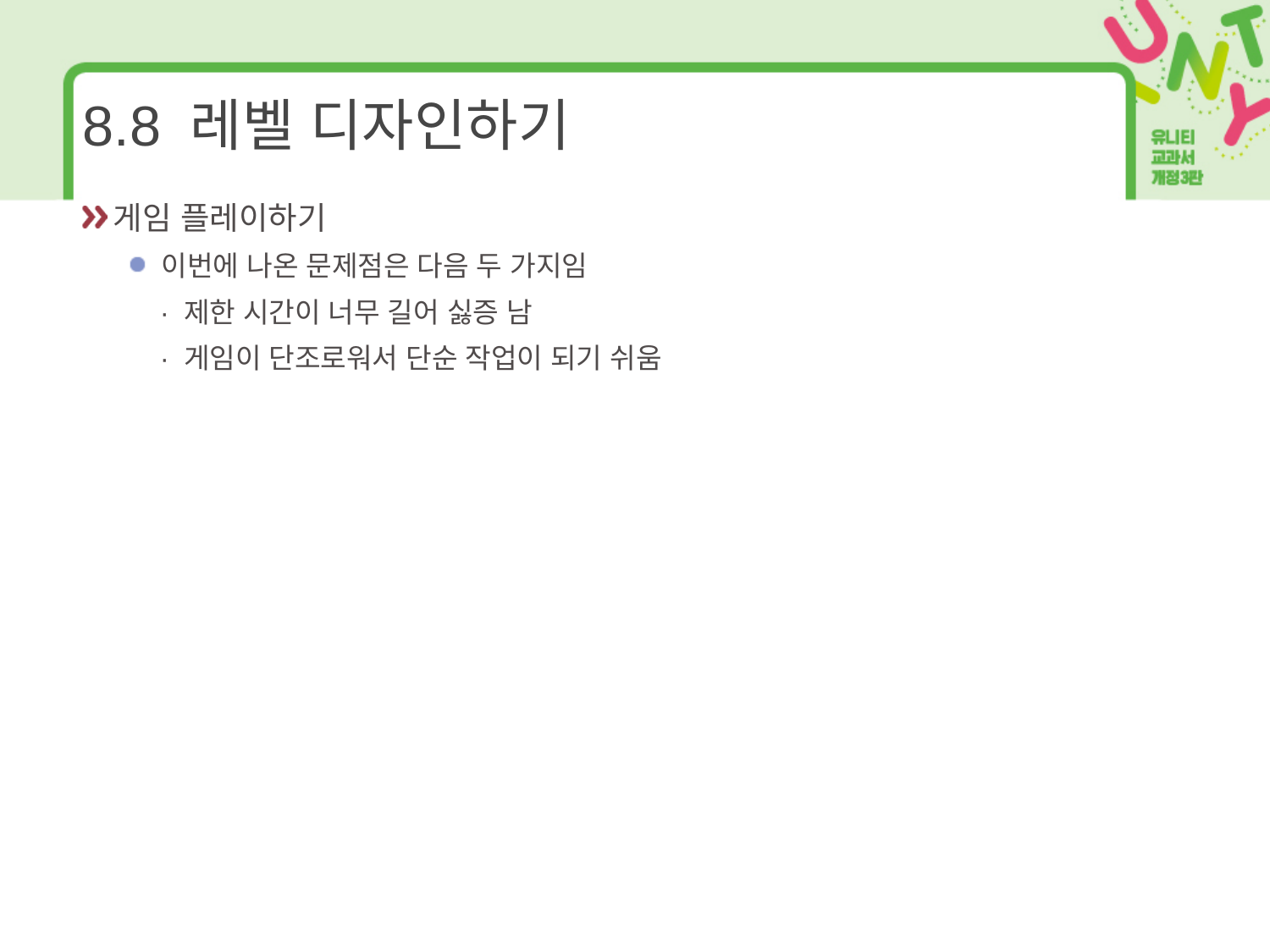

# 8.8 레벨 디자인하기
게임 플레이하기
이번에 나온 문제점은 다음 두 가지임
    · 제한 시간이 너무 길어 싫증 남
    · 게임이 단조로워서 단순 작업이 되기 쉬움